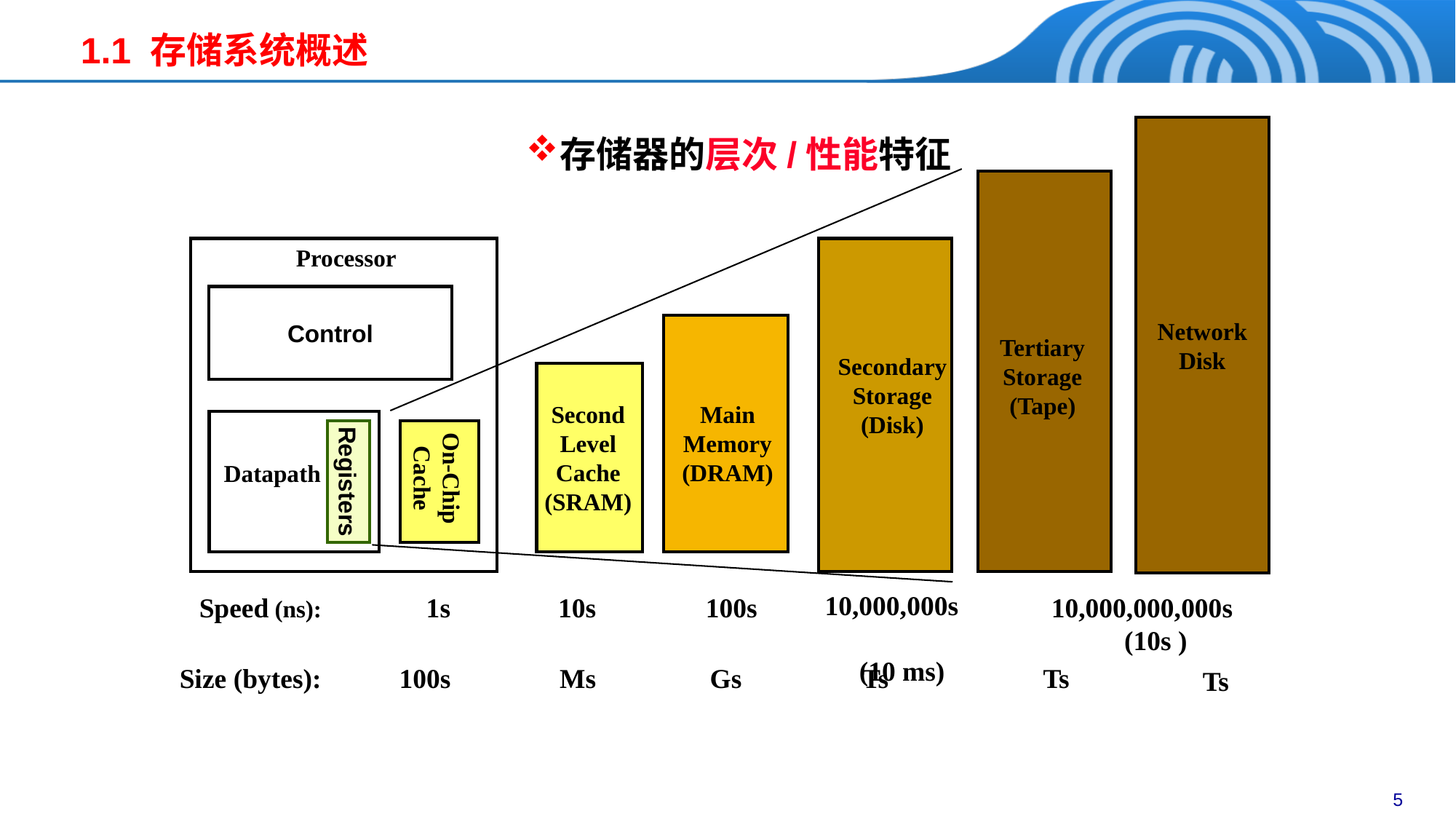

1.1 存储系统概述
存储器的层次/性能特征
Network
Disk

Tertiary
Storage
(Tape)
Processor

Control

Secondary
Storage
(Disk)

Second
Level
Cache
(SRAM)
Main
Memory
(DRAM)

Registers

On-Chip
Cache
Datapath

10,000,000s
   (10 ms)
Speed (ns):
1s
10s
100s
10,000,000,000s
   (10s )
Size (bytes):
100s
Ms
Gs
Ts
Ts
Ts